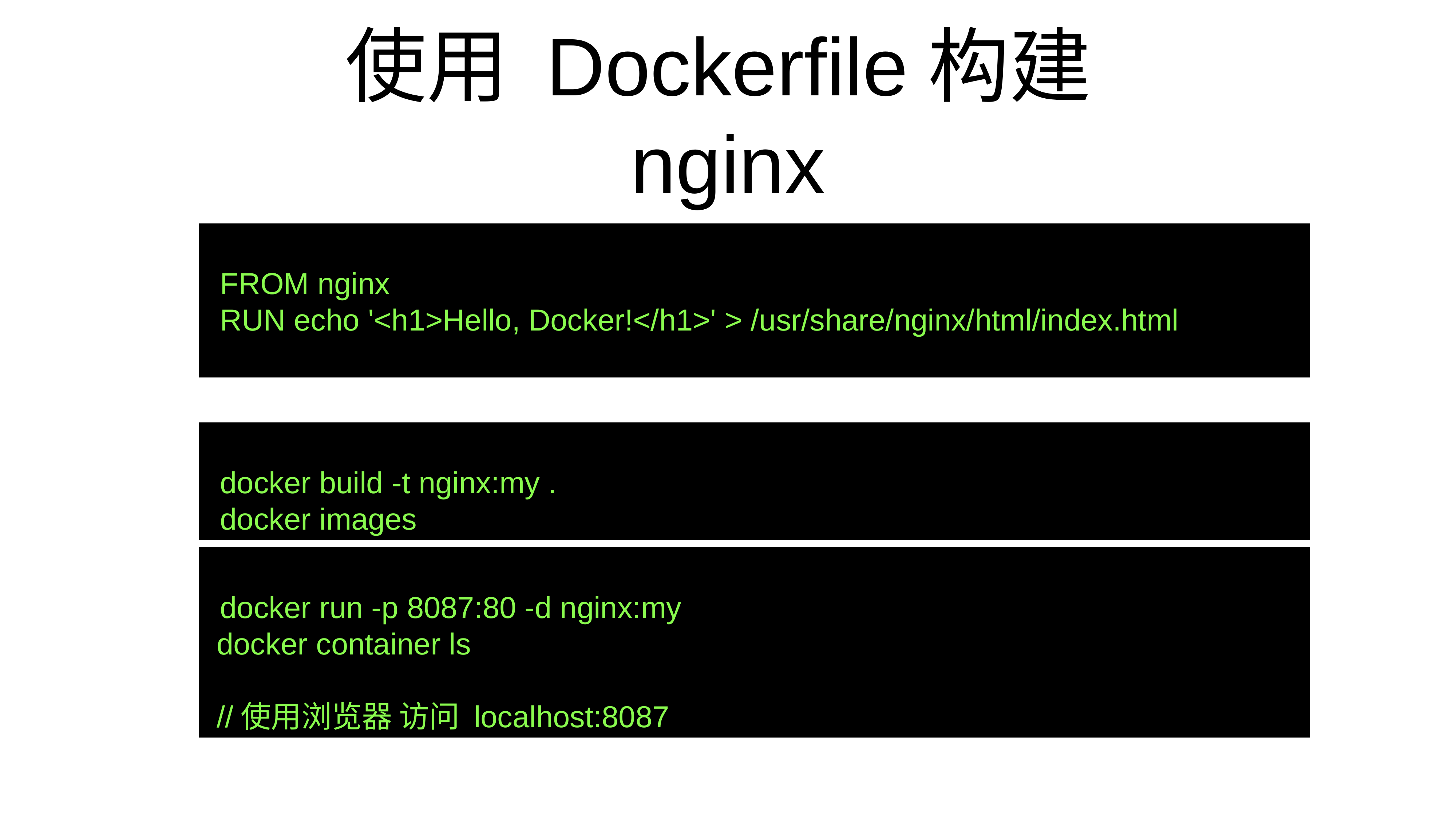

# 使用 Dockerfile构建nginx

  FROM nginx
  RUN echo '<h1>Hello, Docker!</h1>' > /usr/share/nginx/html/index.html

  docker build -t nginx:my .
  docker images

  docker run -p 8087:80 -d nginx:my
docker container ls

//使用浏览器 访问 localhost:8087